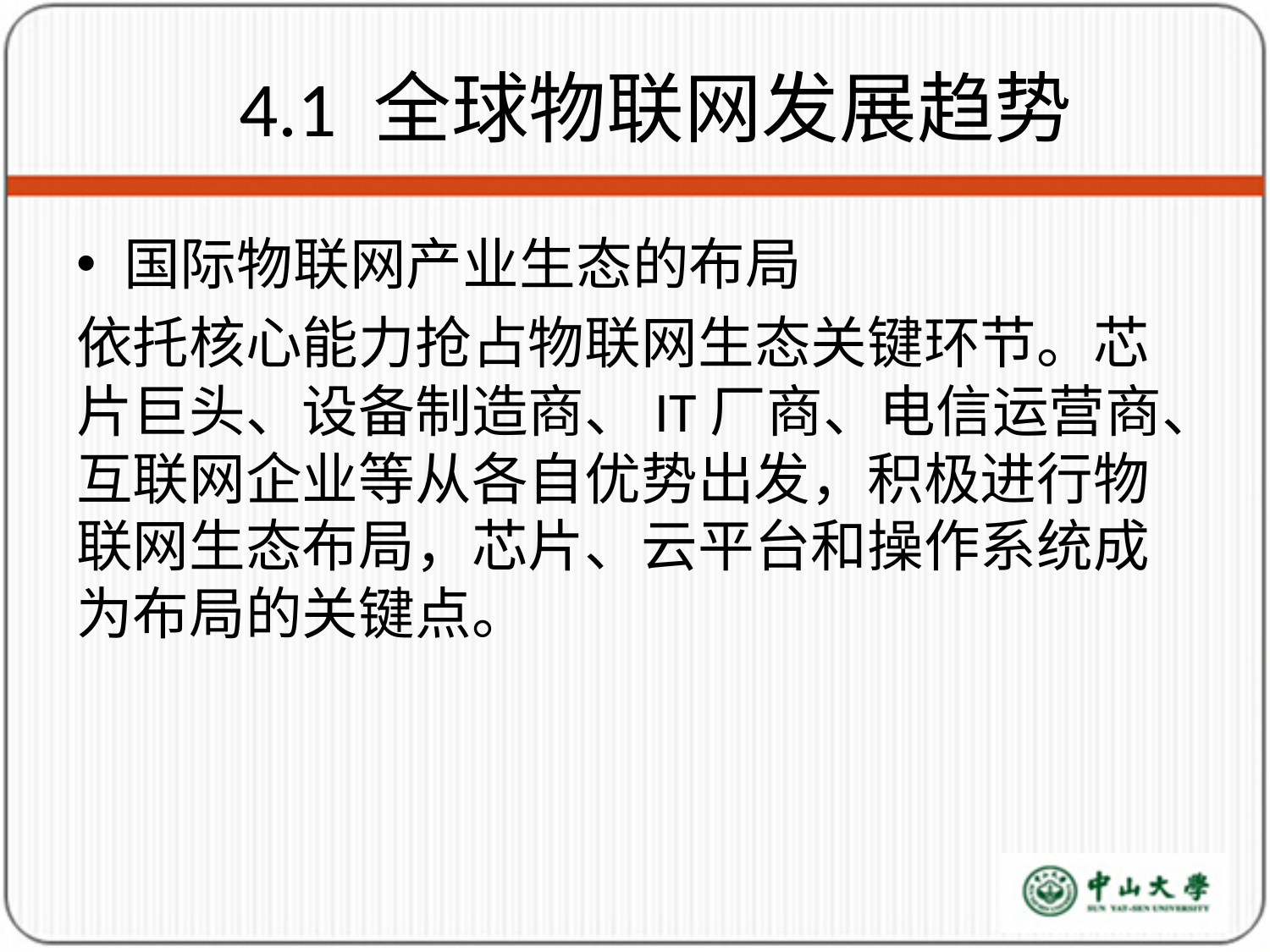

4.1 全球物联网发展趋势
国际物联网产业生态的布局
依托核心能力抢占物联网生态关键环节。芯片巨头、设备制造商、IT厂商、电信运营商、互联网企业等从各自优势出发，积极进行物联网生态布局，芯片、云平台和操作系统成为布局的关键点。